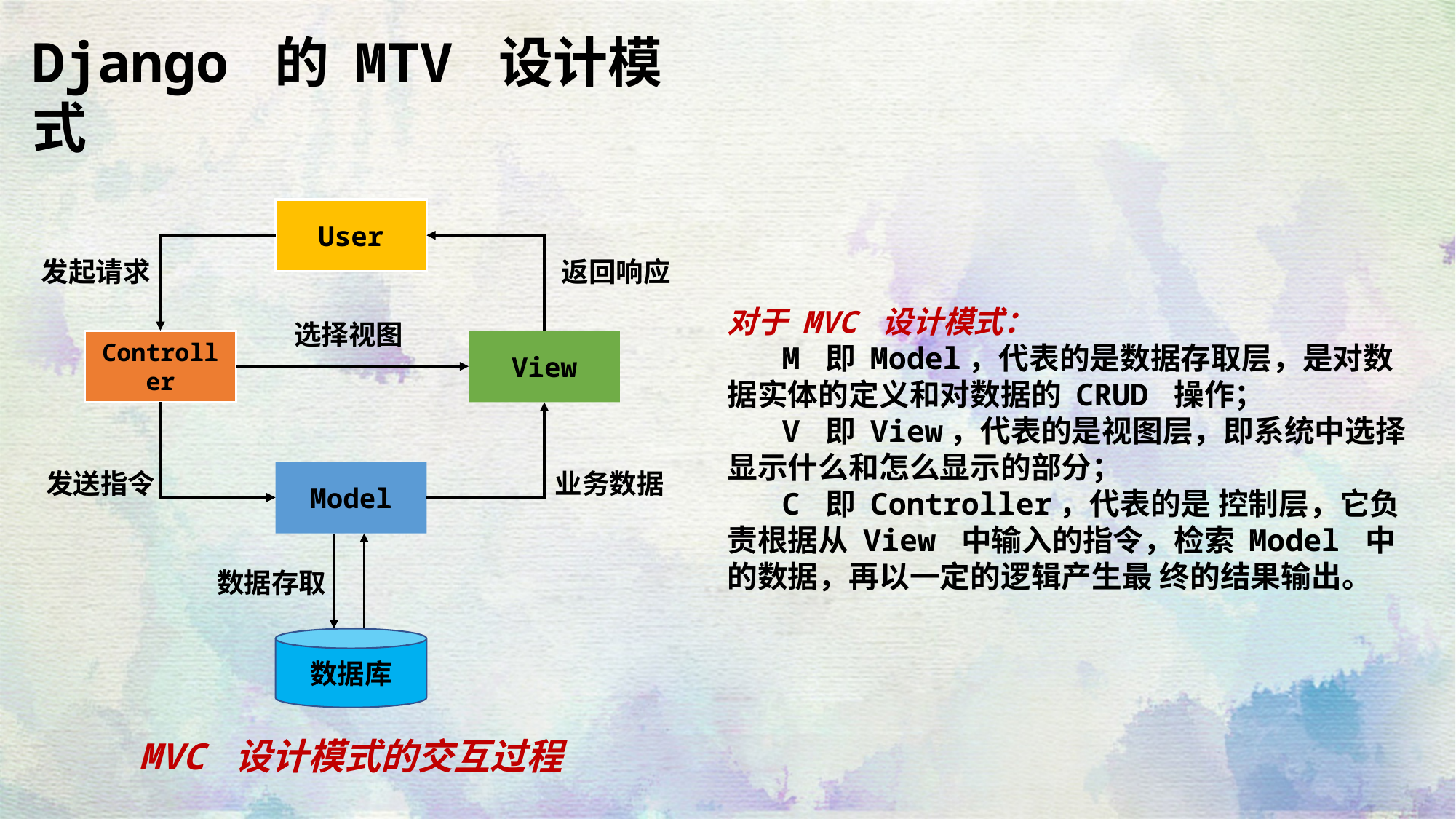

Django 的 MTV 设计模式
User
发起请求
返回响应
选择视图
Controller
View
发送指令
业务数据
Model
数据存取
数据库
对于 MVC 设计模式：
   M 即 Model，代表的是数据存取层，是对数据实体的定义和对数据的 CRUD 操作；
   V 即 View，代表的是视图层，即系统中选择显示什么和怎么显示的部分；
   C 即 Controller，代表的是 控制层，它负责根据从 View 中输入的指令，检索 Model 中的数据，再以一定的逻辑产生最 终的结果输出。
MVC 设计模式的交互过程